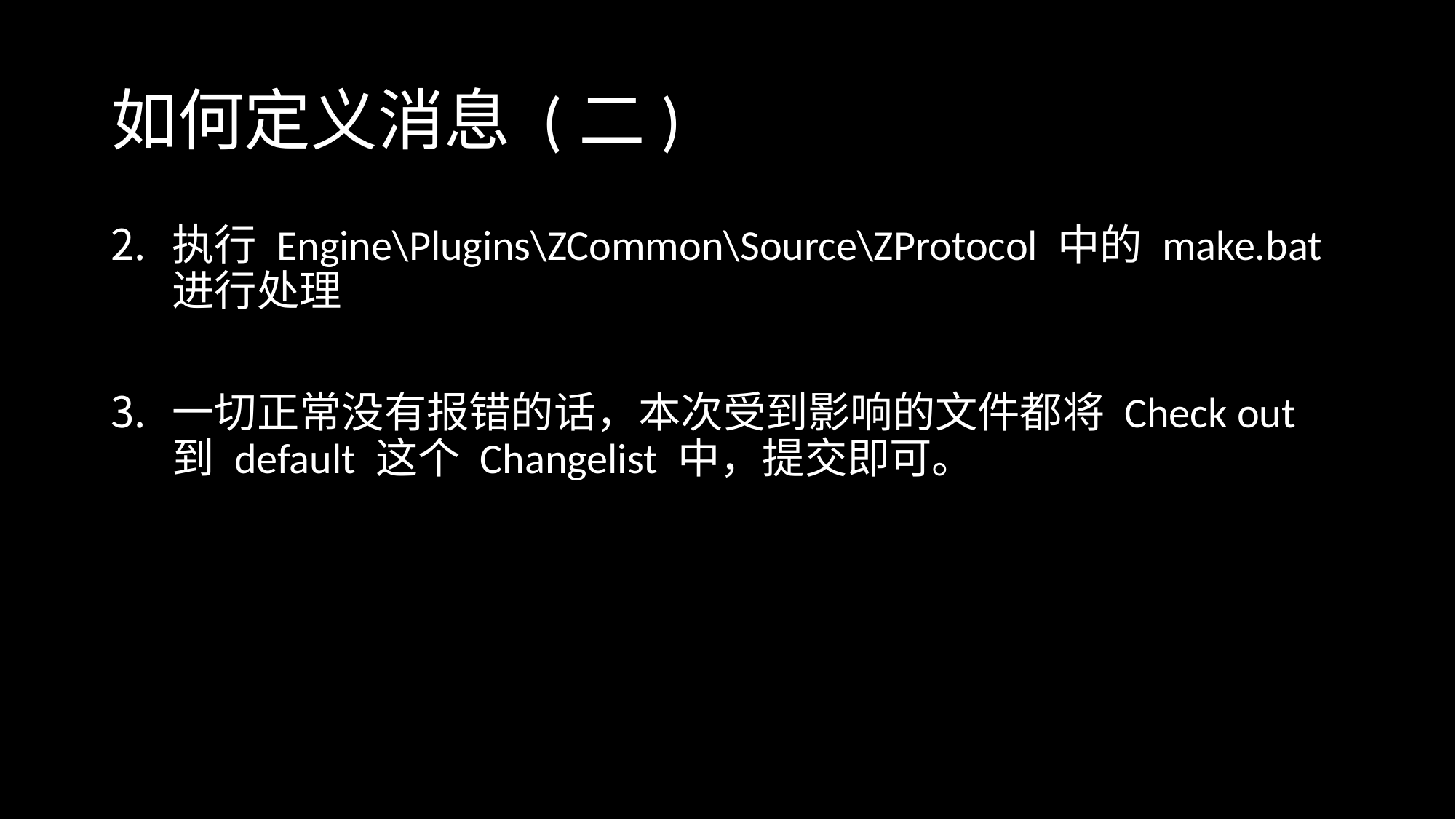

# 如何定义消息 (二)
执行 Engine\Plugins\ZCommon\Source\ZProtocol 中的 make.bat 进行处理

一切正常没有报错的话，本次受到影响的文件都将 Check out 到 default 这个 Changelist 中，提交即可。